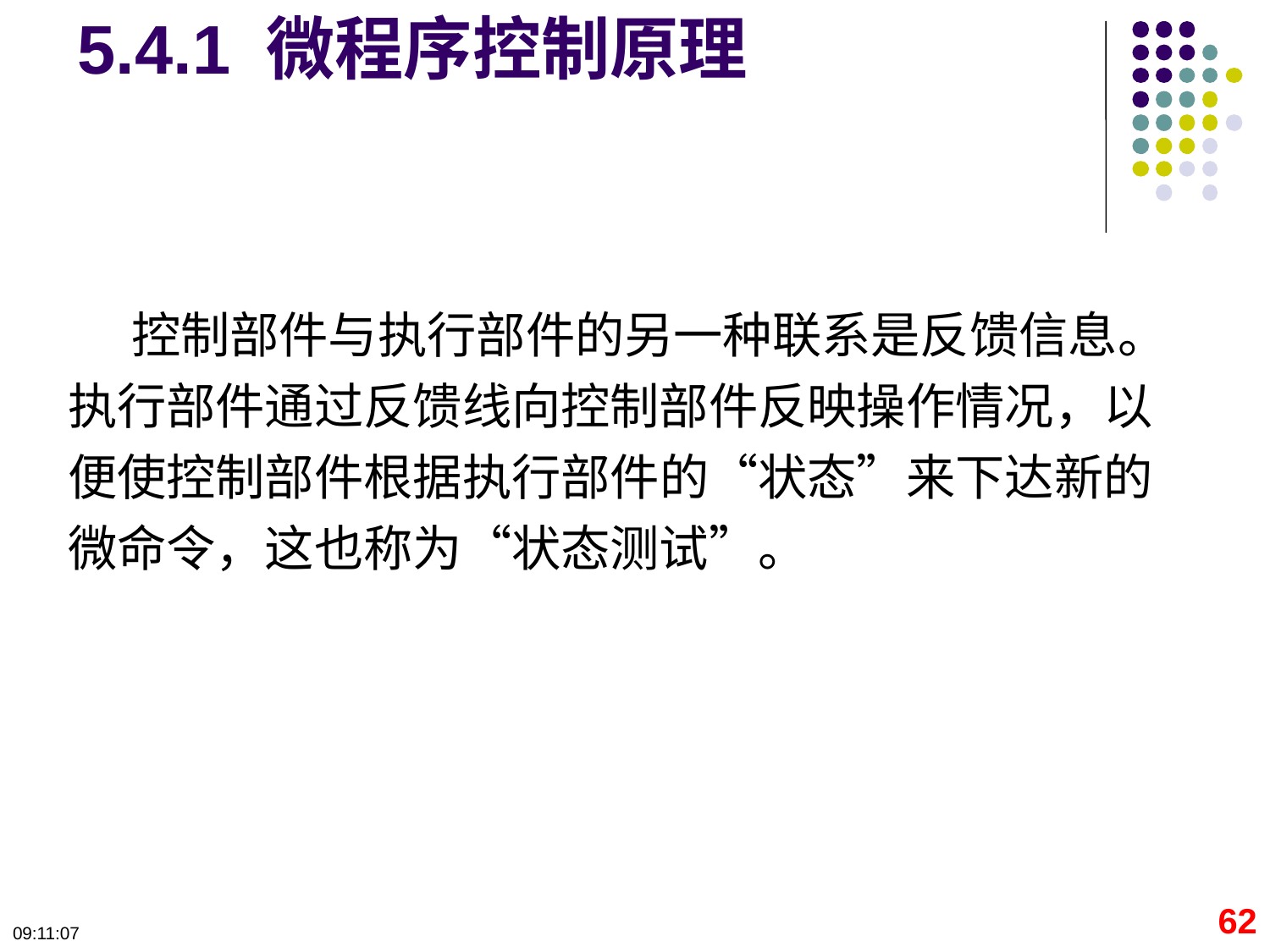

# 5.4.1 微程序控制原理
控制部件与执行部件的另一种联系是反馈信息。执行部件通过反馈线向控制部件反映操作情况，以便使控制部件根据执行部件的“状态”来下达新的微命令，这也称为“状态测试”。
62
09:11:07